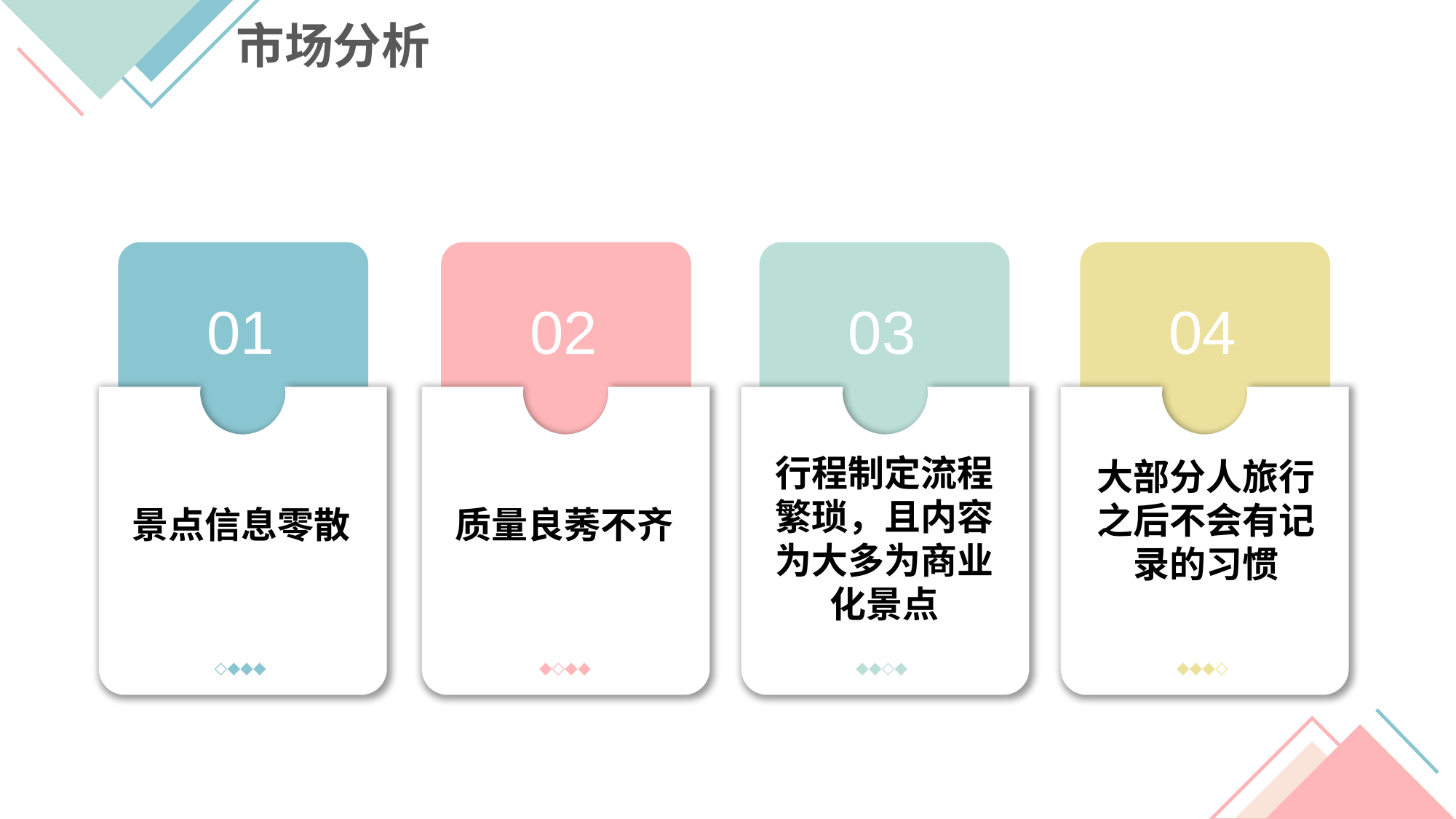

市场分析

01
02
03
04

行程制定流程繁琐，且内容为大多为商业化景点
大部分人旅行之后不会有记录的习惯
景点信息零散
质量良莠不齐
◇◆◆◆
◆◇◆◆
◆◆◇◆
◆◆◆◇